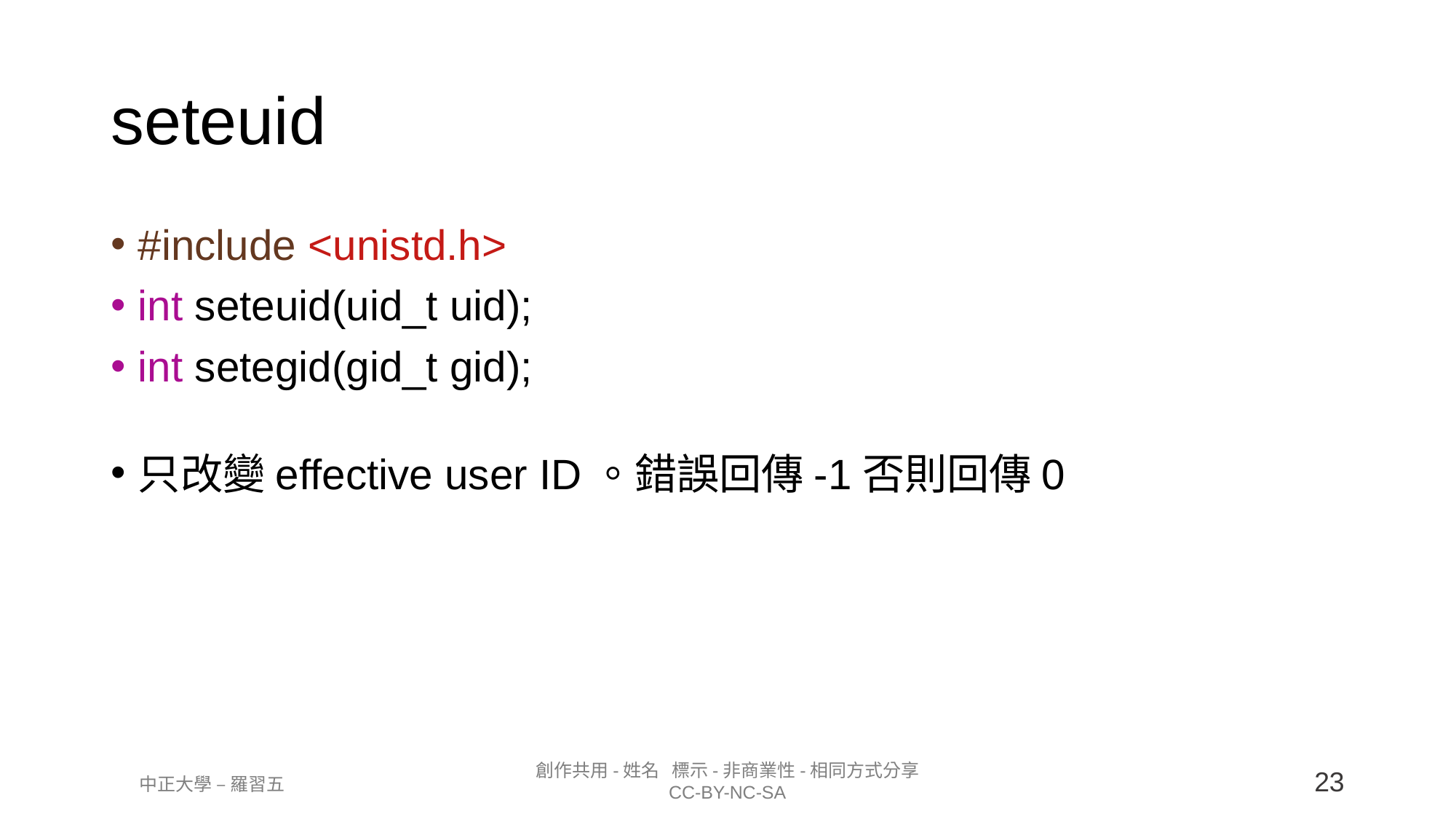

seteuid
#include <unistd.h>
int seteuid(uid_t uid);
int setegid(gid_t gid);

只改變effective user ID。錯誤回傳-1否則回傳0